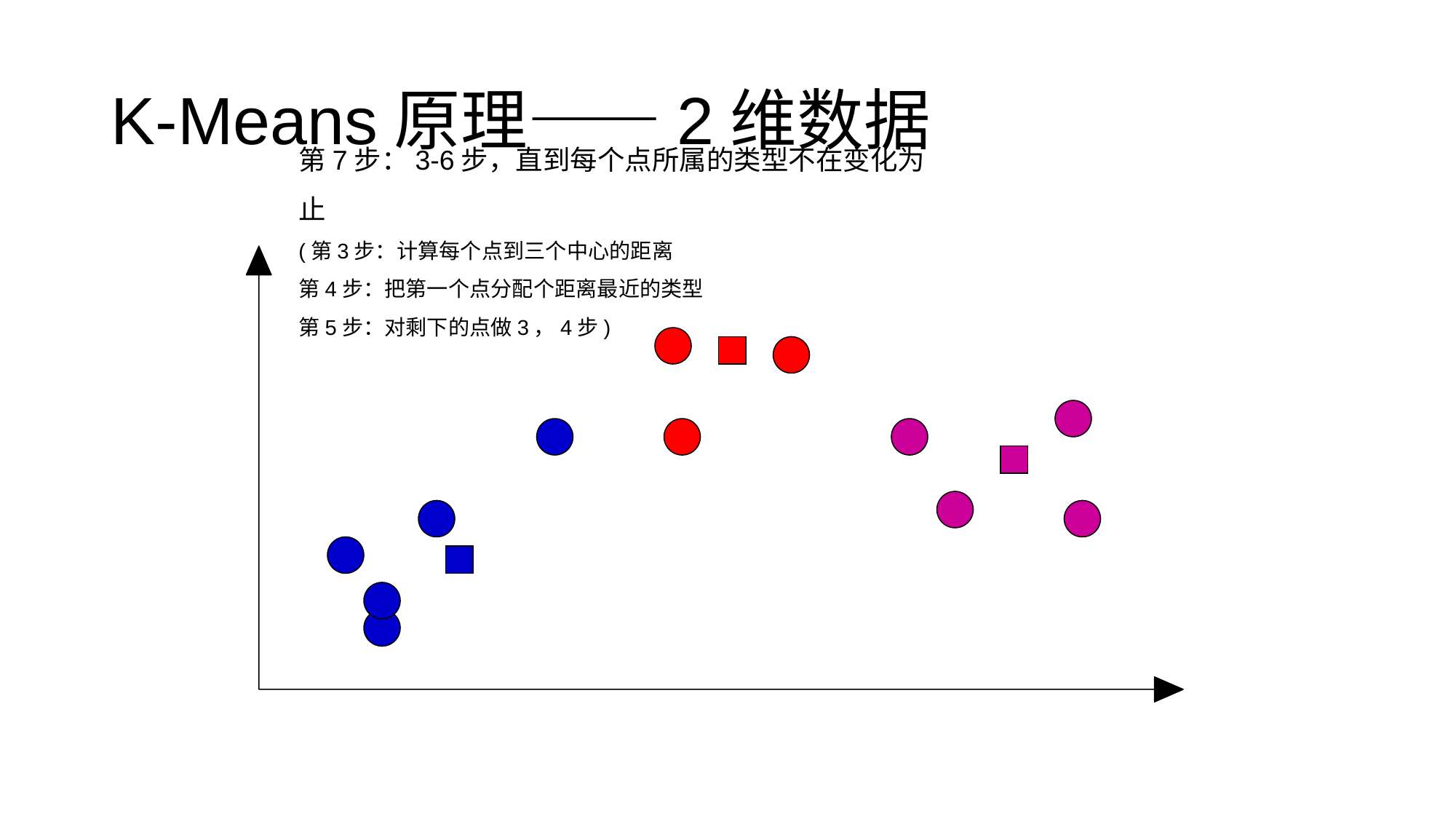

# K-Means原理——2维数据
第7步：3-6步，直到每个点所属的类型不在变化为止
(第3步：计算每个点到三个中心的距离
第4步：把第一个点分配个距离最近的类型
第5步：对剩下的点做3，4步)